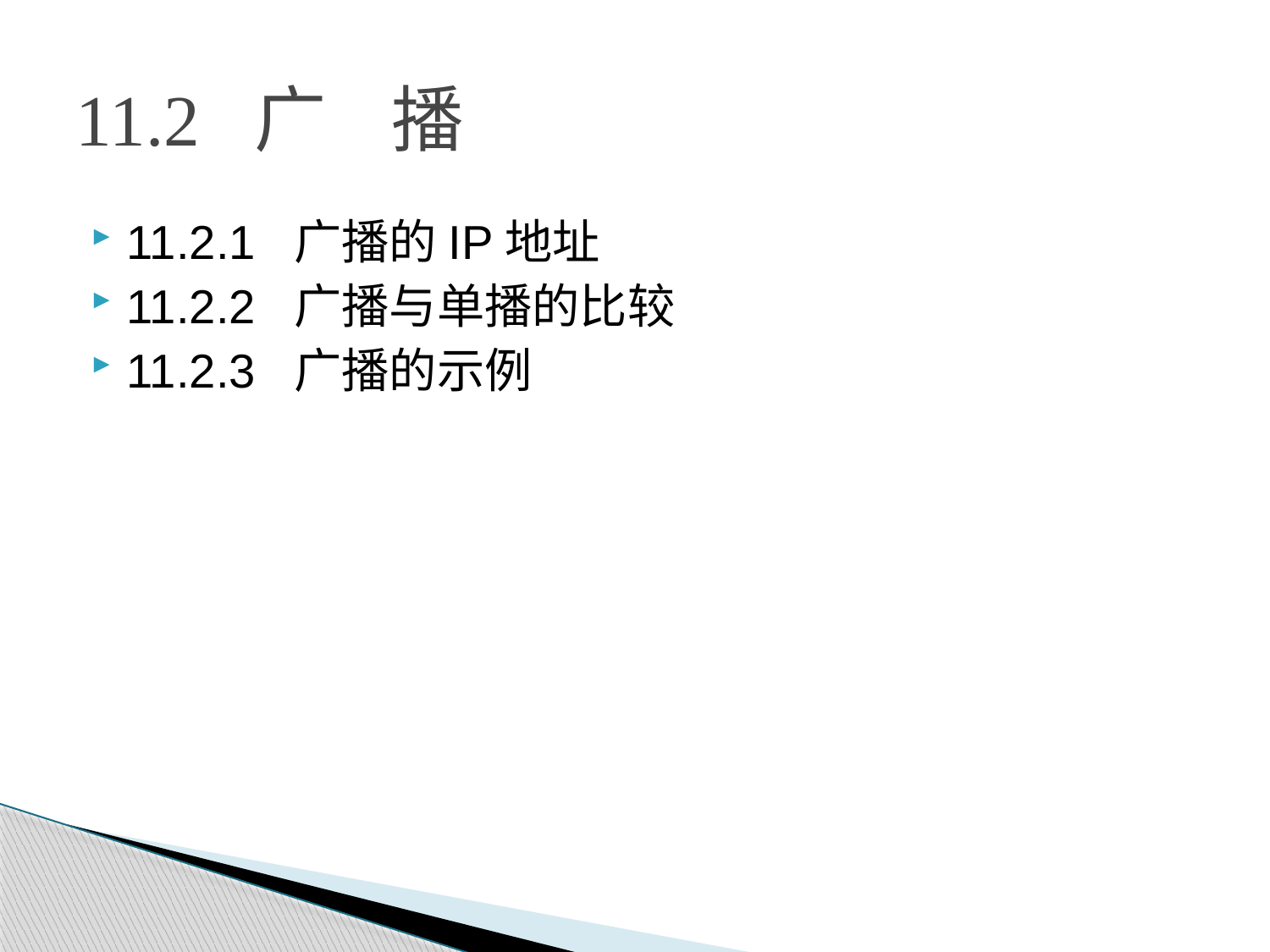

# 11.2  广    播
11.2.1  广播的IP地址
11.2.2  广播与单播的比较
11.2.3  广播的示例